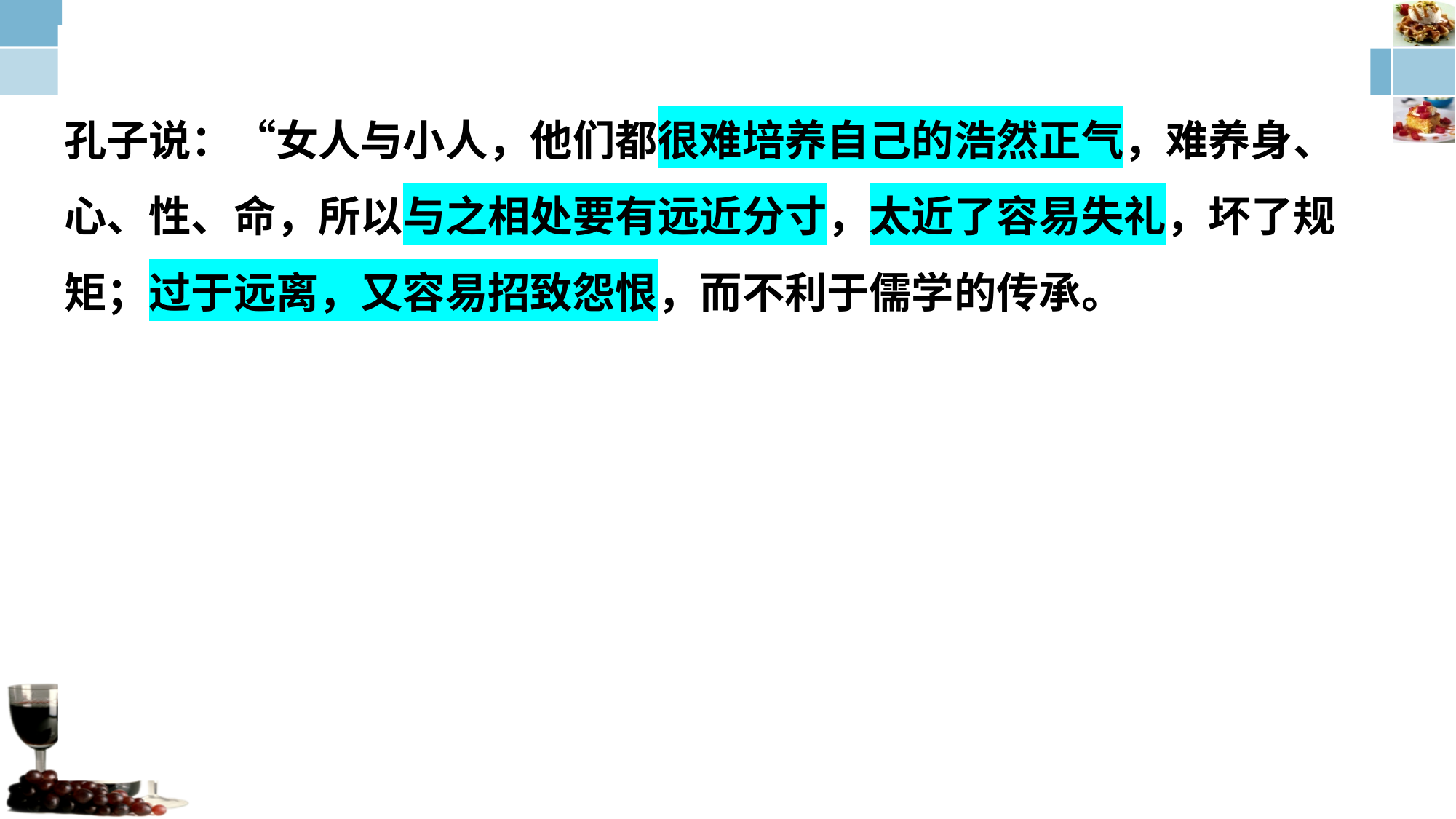

孔子说：“女人与小人，他们都很难培养自己的浩然正气，难养身、心、性、命，所以与之相处要有远近分寸，太近了容易失礼，坏了规矩；过于远离，又容易招致怨恨，而不利于儒学的传承。